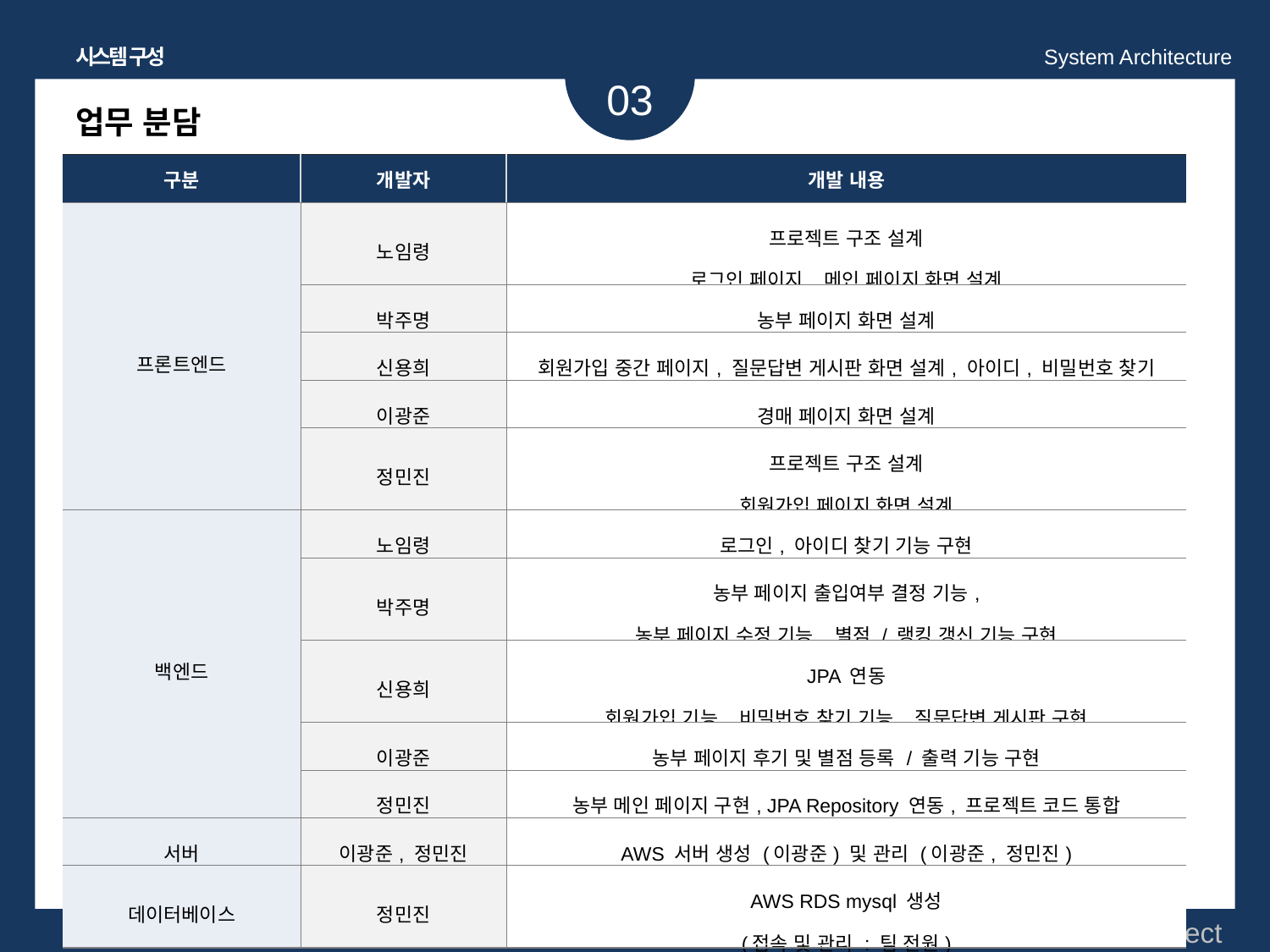

시스템 구성
System Architecture
03

업무 분담
| 구분 | 개발자 | 개발 내용 |
| --- | --- | --- |
| 프론트엔드 | 노임령 | 프로젝트 구조 설계 로그인 페이지, 메인 페이지 화면 설계 |
|  | 박주명 | 농부 페이지 화면 설계 |
|  | 신용희 | 회원가입 중간 페이지, 질문답변 게시판 화면 설계, 아이디, 비밀번호 찾기 |
|  | 이광준 | 경매 페이지 화면 설계 |
|  | 정민진 | 프로젝트 구조 설계 회원가입 페이지 화면 설계 |
| 백엔드 | 노임령 | 로그인, 아이디 찾기 기능 구현 |
|  | 박주명 | 농부 페이지 출입여부 결정 기능, 농부 페이지 수정 기능, 별점 / 랭킹 갱신 기능 구현 |
|  | 신용희 | JPA 연동 회원가입 기능, 비밀번호 찾기 기능, 질문답변 게시판 구현 |
|  | 이광준 | 농부 페이지 후기 및 별점 등록 / 출력 기능 구현 |
|  | 정민진 | 농부 메인 페이지 구현, JPA Repository 연동, 프로젝트 코드 통합 |
| 서버 | 이광준, 정민진 | AWS 서버 생성 (이광준) 및 관리 (이광준, 정민진) |
| 데이터베이스 | 정민진 | AWS RDS mysql 생성 (접속 및 관리 : 팀 전원) |
Smart Auction Project